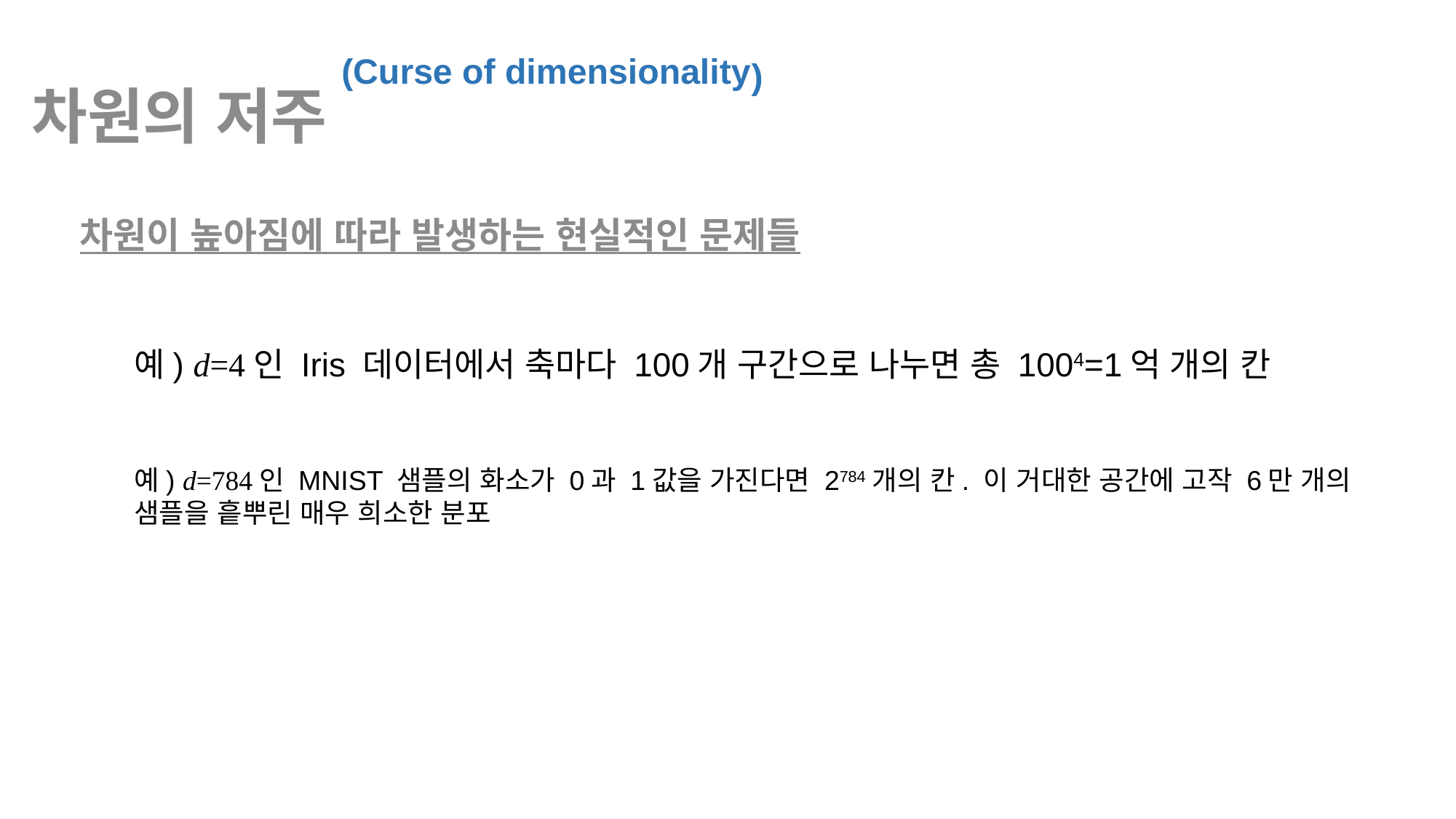

차원의 저주(Curse of dimensionality)
차원이 높아짐에 따라 발생하는 현실적인 문제들

예) d=4인 Iris 데이터에서 축마다 100개 구간으로 나누면 총 1004=1억 개의 칸

예) d=784인 MNIST 샘플의 화소가 0과 1값을 가진다면 2784개의 칸. 이 거대한 공간에 고작 6만 개의 샘플을 흩뿌린 매우 희소한 분포